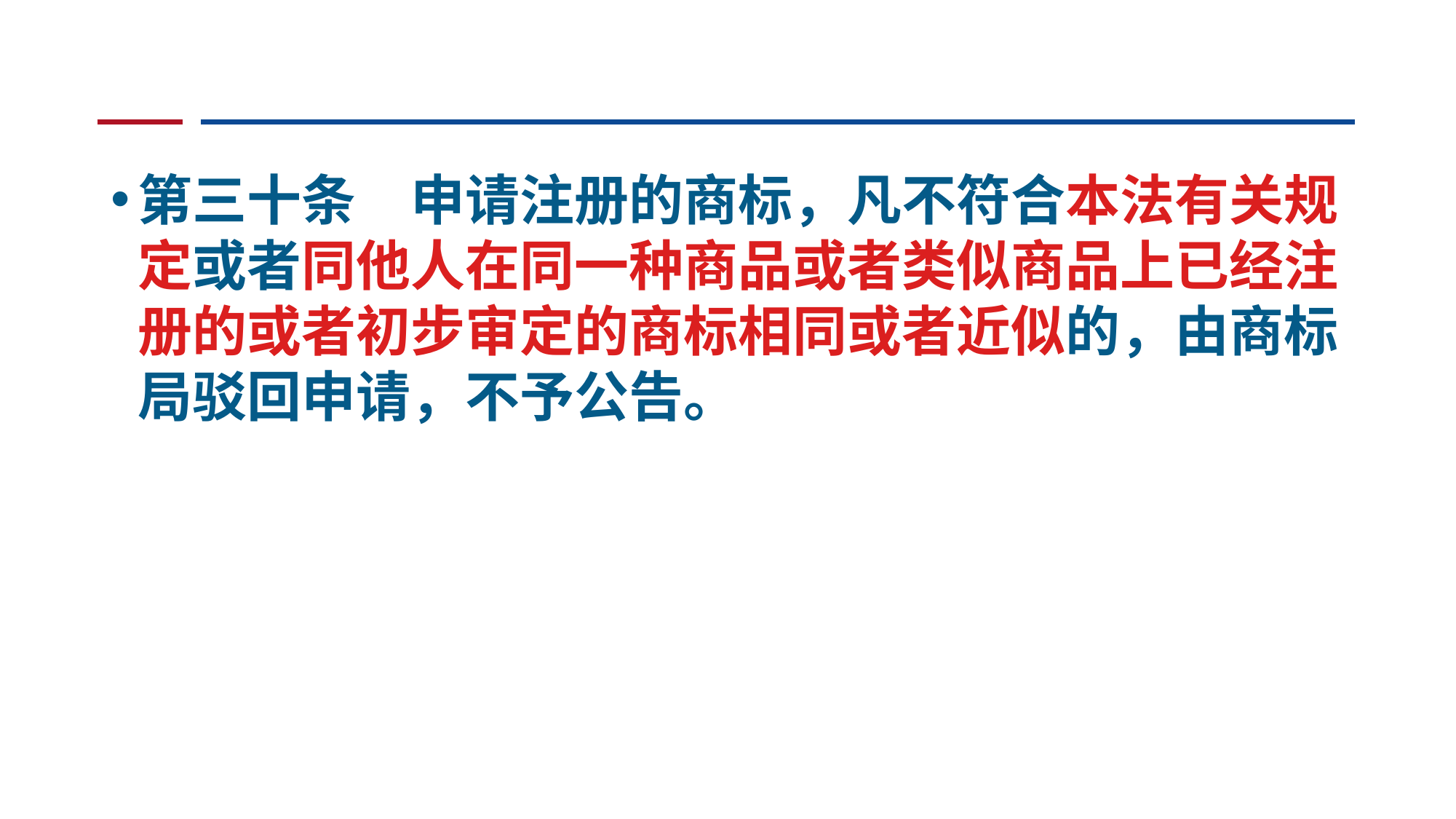

#
第三十条 申请注册的商标，凡不符合本法有关规定或者同他人在同一种商品或者类似商品上已经注册的或者初步审定的商标相同或者近似的，由商标局驳回申请，不予公告。